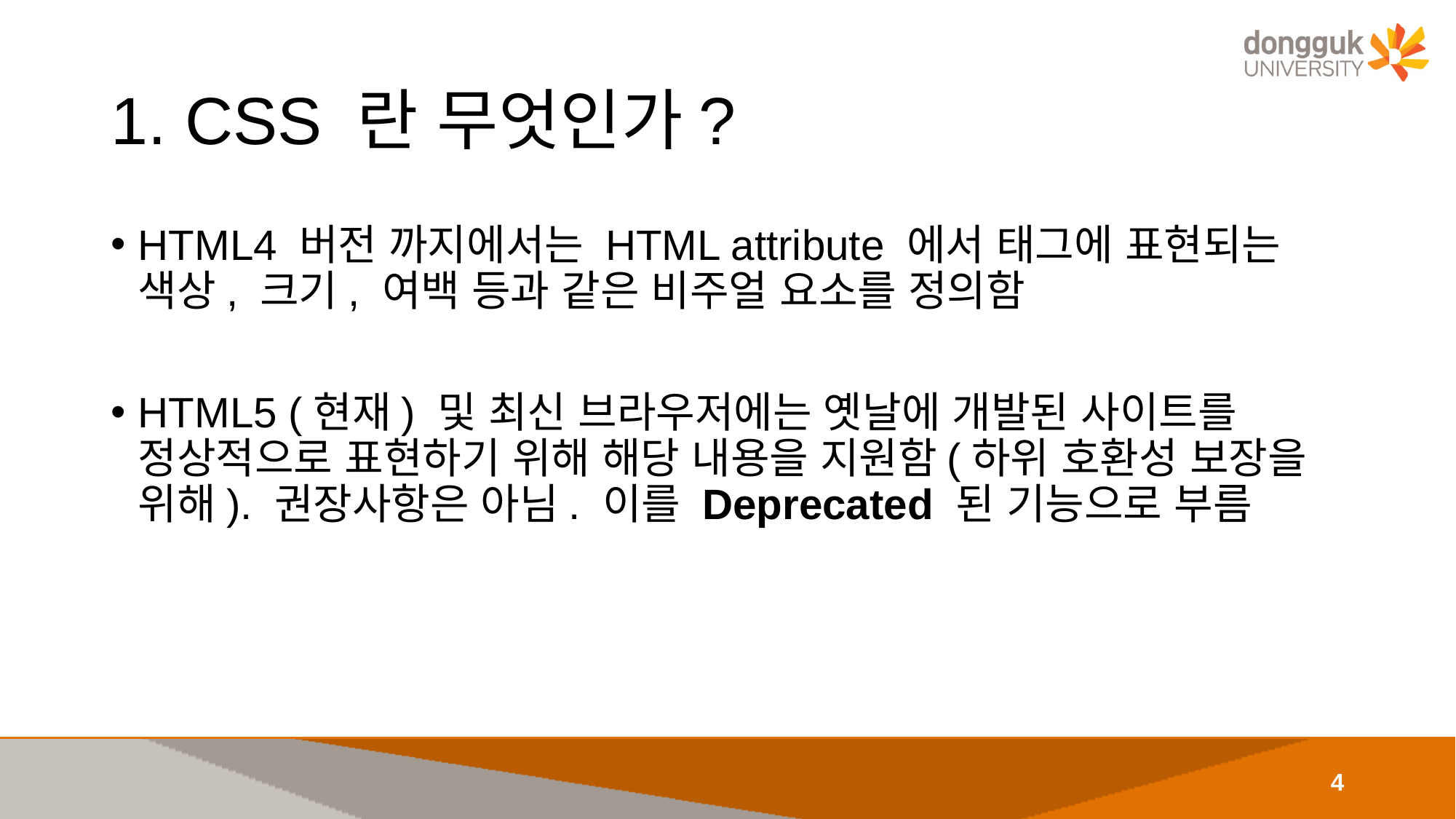

# 1. CSS 란 무엇인가?
HTML4 버전 까지에서는 HTML attribute 에서 태그에 표현되는 색상, 크기, 여백 등과 같은 비주얼 요소를 정의함

HTML5 (현재) 및 최신 브라우저에는 옛날에 개발된 사이트를 정상적으로 표현하기 위해 해당 내용을 지원함(하위 호환성 보장을 위해). 권장사항은 아님. 이를 Deprecated 된 기능으로 부름
4